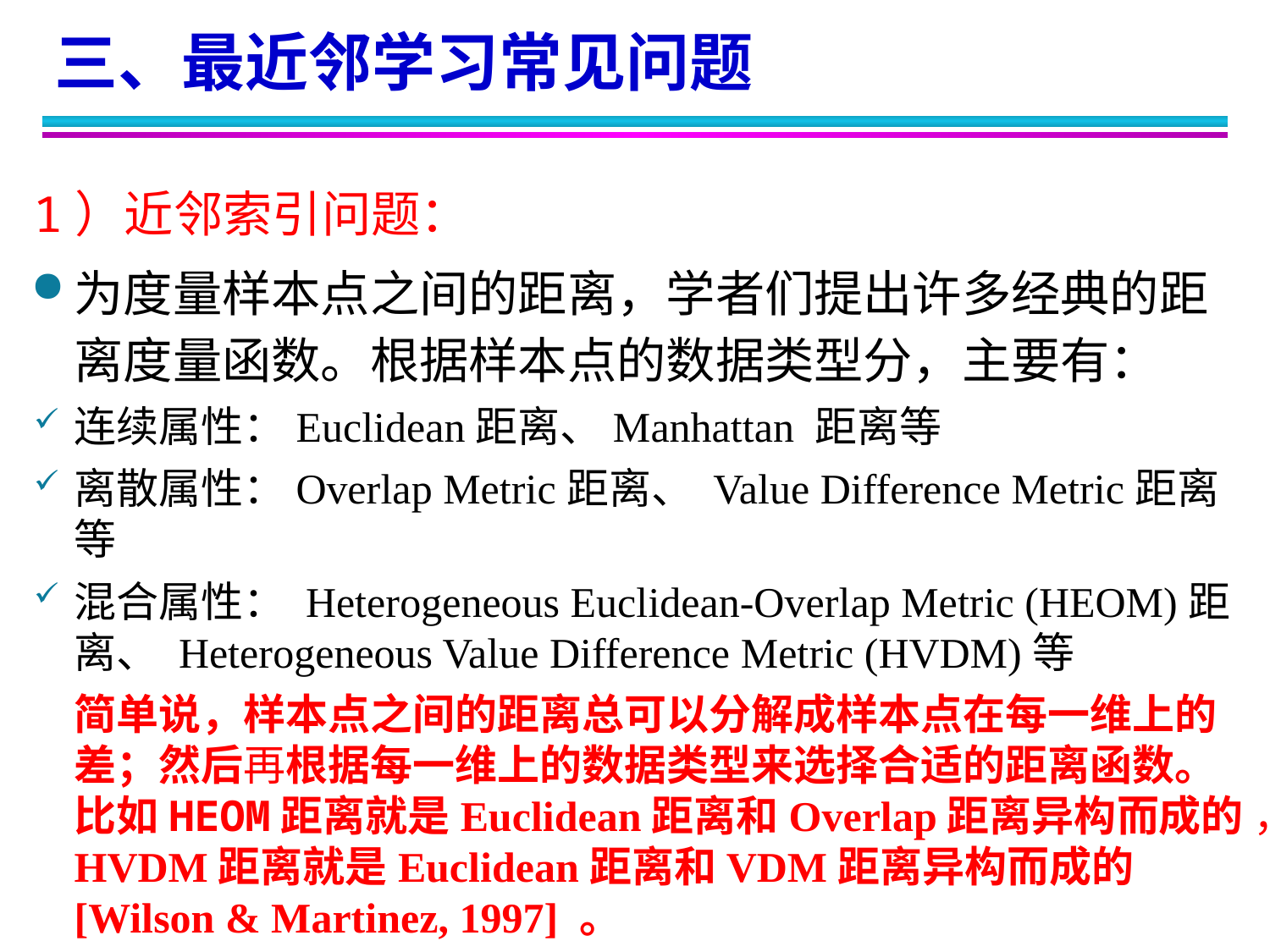

三、最近邻学习常见问题
1）近邻索引问题：
为度量样本点之间的距离，学者们提出许多经典的距离度量函数。根据样本点的数据类型分，主要有：
连续属性：Euclidean距离、Manhattan 距离等
离散属性：Overlap Metric距离、 Value Difference Metric距离等
混合属性： Heterogeneous Euclidean-Overlap Metric (HEOM)距离、 Heterogeneous Value Difference Metric (HVDM)等
	简单说，样本点之间的距离总可以分解成样本点在每一维上的差；然后再根据每一维上的数据类型来选择合适的距离函数。比如HEOM距离就是Euclidean距离和Overlap距离异构而成的 ，HVDM距离就是Euclidean距离和VDM距离异构而成的[Wilson & Martinez, 1997] 。